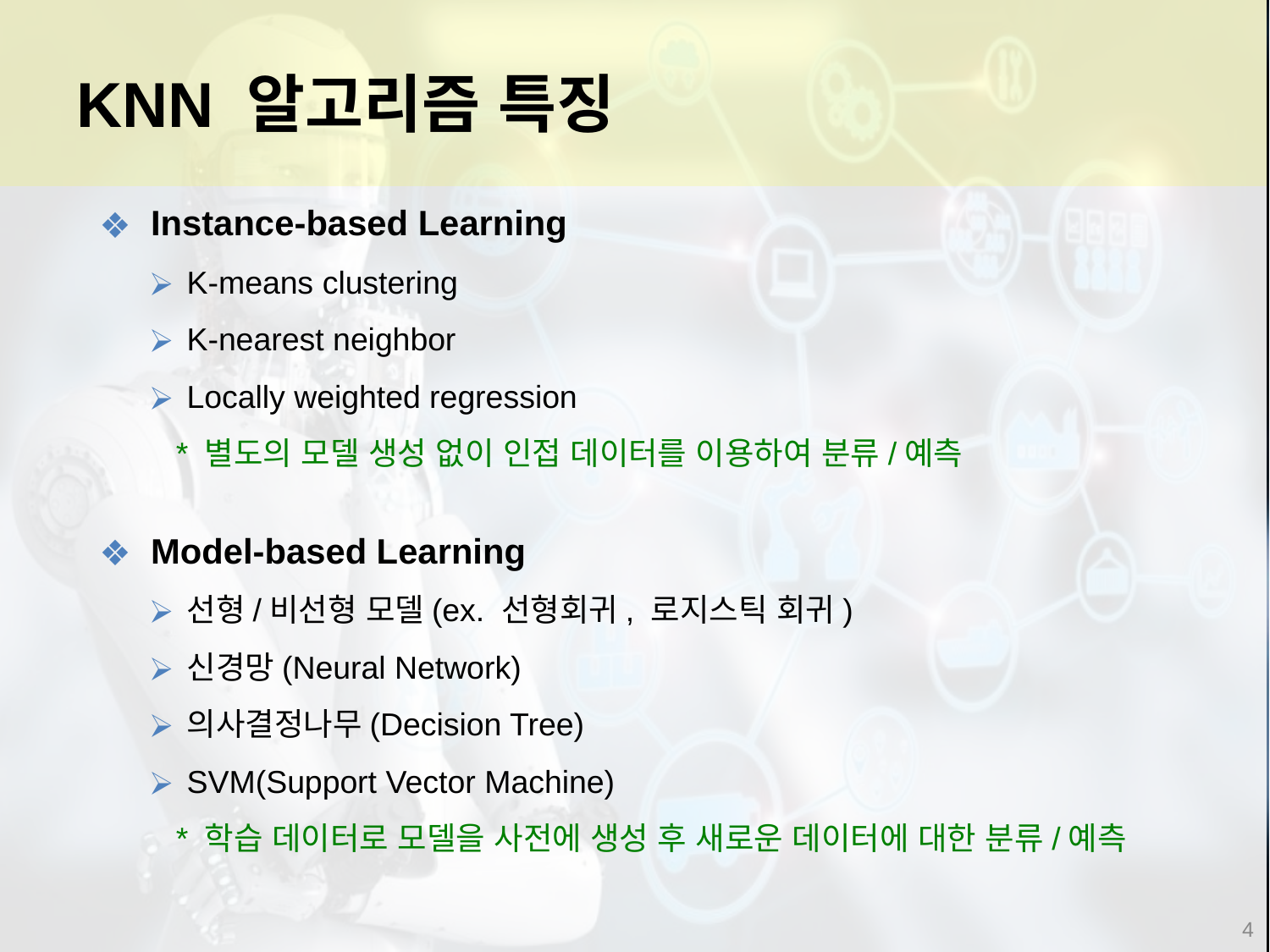

KNN 알고리즘 특징
Instance-based Learning
K-means clustering
K-nearest neighbor
Locally weighted regression
   * 별도의 모델 생성 없이 인접 데이터를 이용하여 분류/예측

Model-based Learning
선형/비선형 모델(ex. 선형회귀, 로지스틱 회귀)
신경망(Neural Network)
의사결정나무(Decision Tree)
SVM(Support Vector Machine)
   * 학습 데이터로 모델을 사전에 생성 후 새로운 데이터에 대한 분류/예측

4